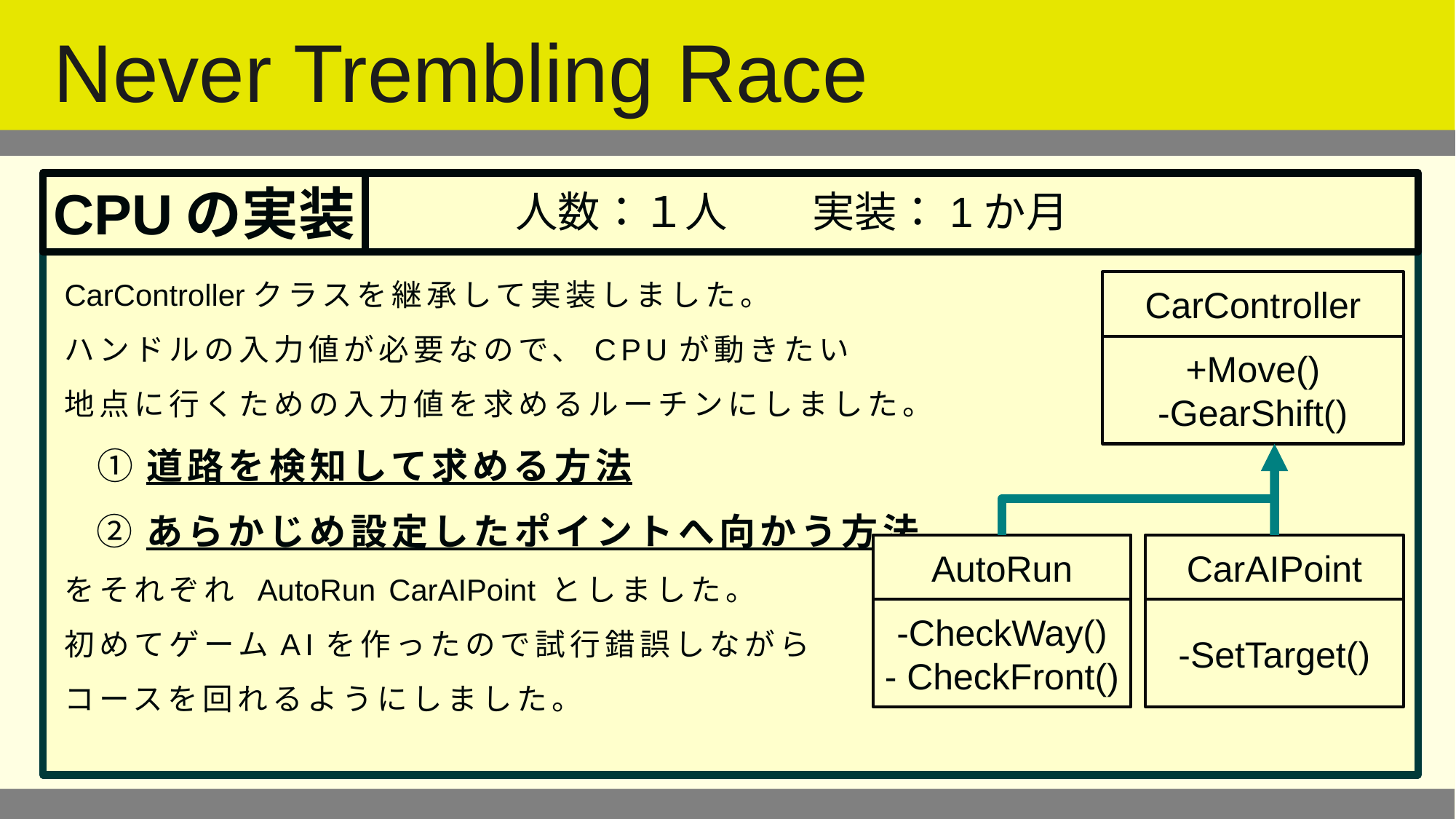

# Never Trembling Race
人数：１人　　実装：1か月
CPUの実装
CarControllerクラスを継承して実装しました。
ハンドルの入力値が必要なので、CPUが動きたい
地点に行くための入力値を求めるルーチンにしました。
	①道路を検知して求める方法
	②あらかじめ設定したポイントへ向かう方法
をそれぞれ AutoRun CarAIPoint としました。
初めてゲームAIを作ったので試行錯誤しながら
コースを回れるようにしました。
CarController
+Move()
-GearShift()
AutoRun
CarAIPoint
-CheckWay()
- CheckFront()
-SetTarget()